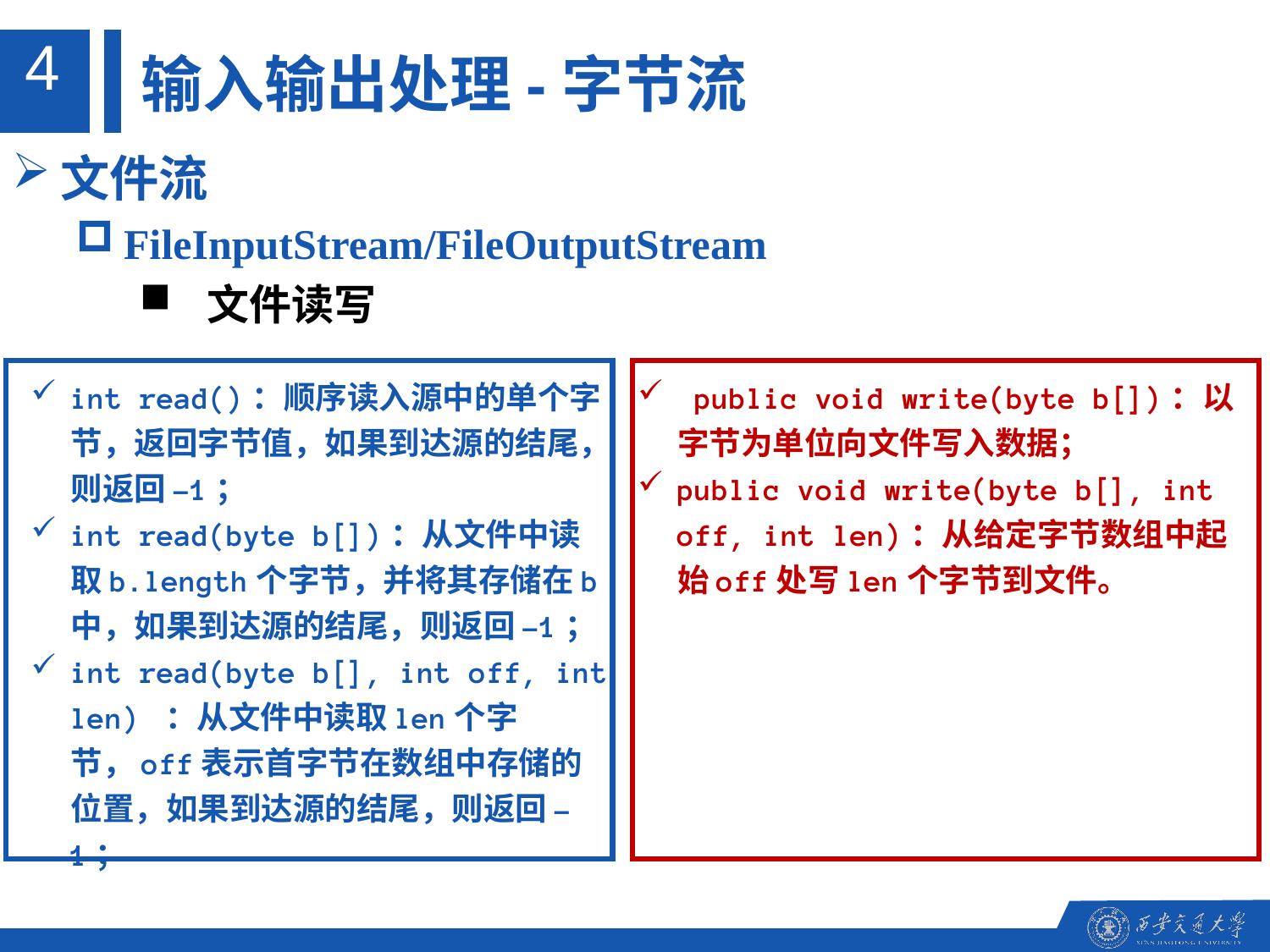

4
输入输出处理-字节流
文件流
FileInputStream/FileOutputStream
 文件读写

int read()：顺序读入源中的单个字节，返回字节值，如果到达源的结尾，则返回-1；
int read(byte b[])：从文件中读取b.length个字节，并将其存储在b中，如果到达源的结尾，则返回-1；
int read(byte b[], int off, int len) ：从文件中读取len个字节，off表示首字节在数组中存储的位置，如果到达源的结尾，则返回-1；
 public void write(byte b[])：以字节为单位向文件写入数据；
public void write(byte b[], int off, int len)：从给定字节数组中起始off处写len个字节到文件。